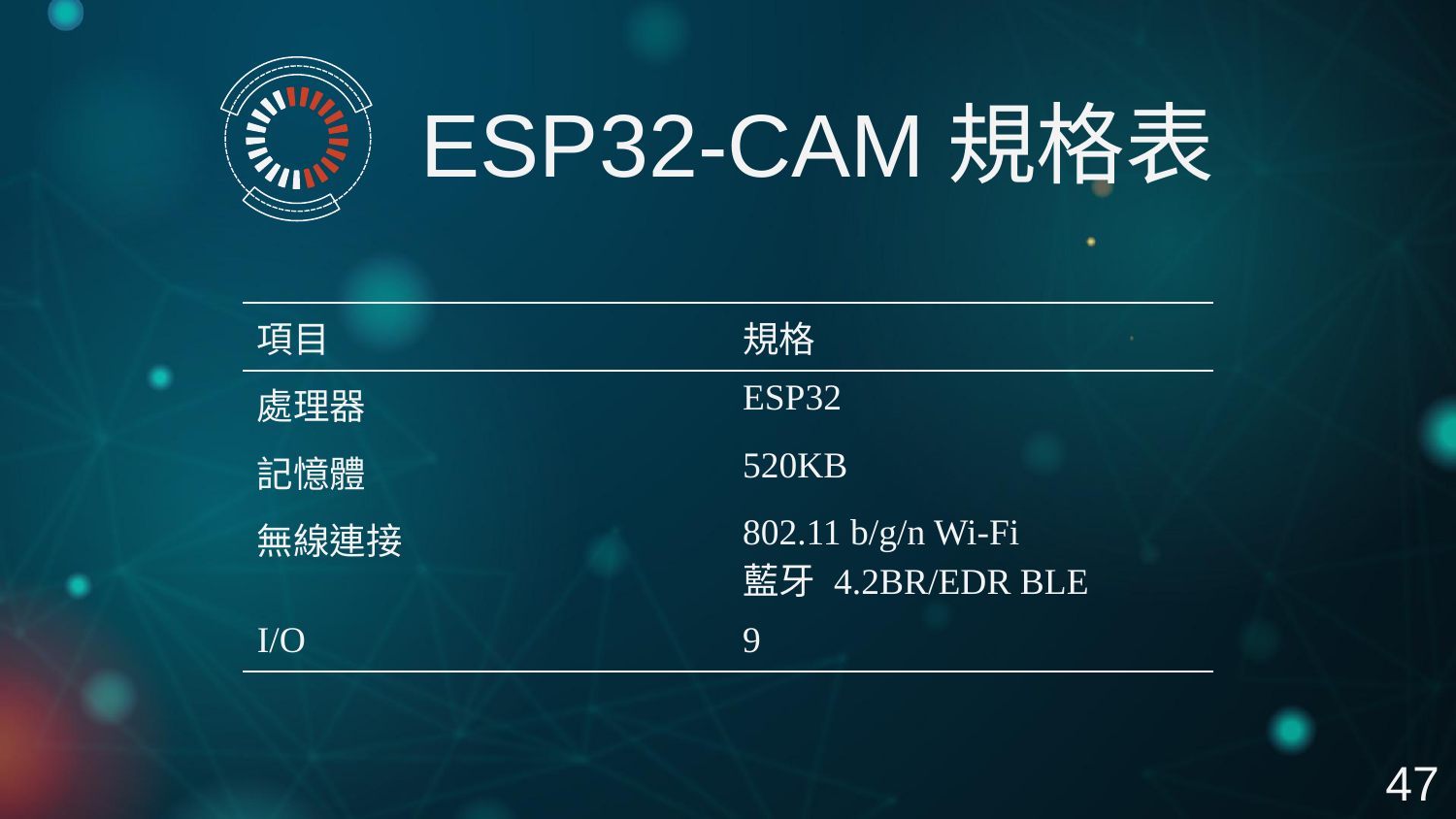

ESP32-CAM規格表

| 項目 | 規格 |
| --- | --- |
| 處理器 | ESP32 |
| 記憶體 | 520KB |
| 無線連接 | 802.11 b/g/n Wi-Fi 藍牙 4.2BR/EDR BLE |
| I/O | 9 |